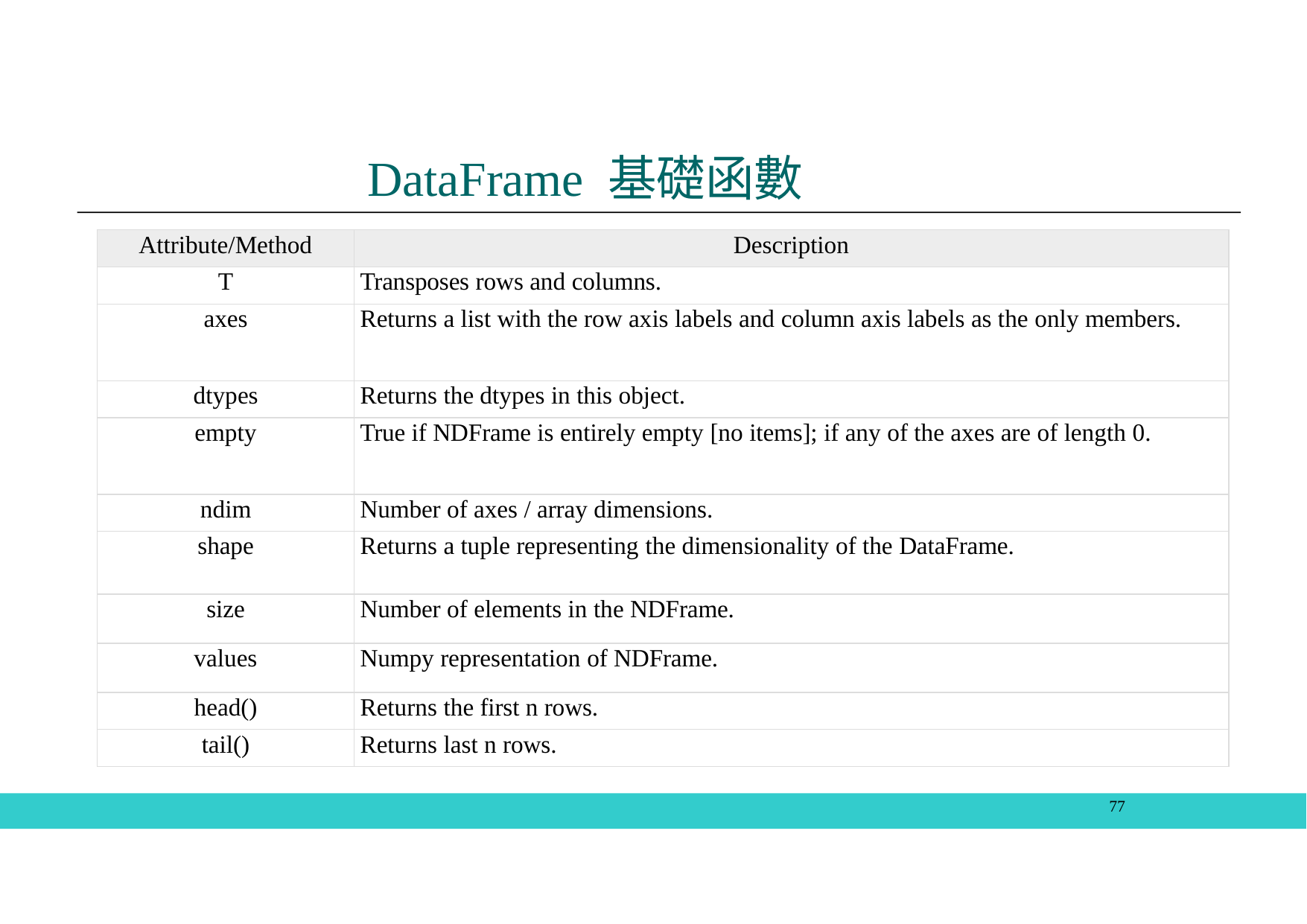

# DataFrame 基礎函數
| Attribute/Method | Description |
| --- | --- |
| T | Transposes rows and columns. |
| axes | Returns a list with the row axis labels and column axis labels as the only members. |
| dtypes | Returns the dtypes in this object. |
| empty | True if NDFrame is entirely empty [no items]; if any of the axes are of length 0. |
| ndim | Number of axes / array dimensions. |
| shape | Returns a tuple representing the dimensionality of the DataFrame. |
| size | Number of elements in the NDFrame. |
| values | Numpy representation of NDFrame. |
| head() | Returns the first n rows. |
| tail() | Returns last n rows. |
77